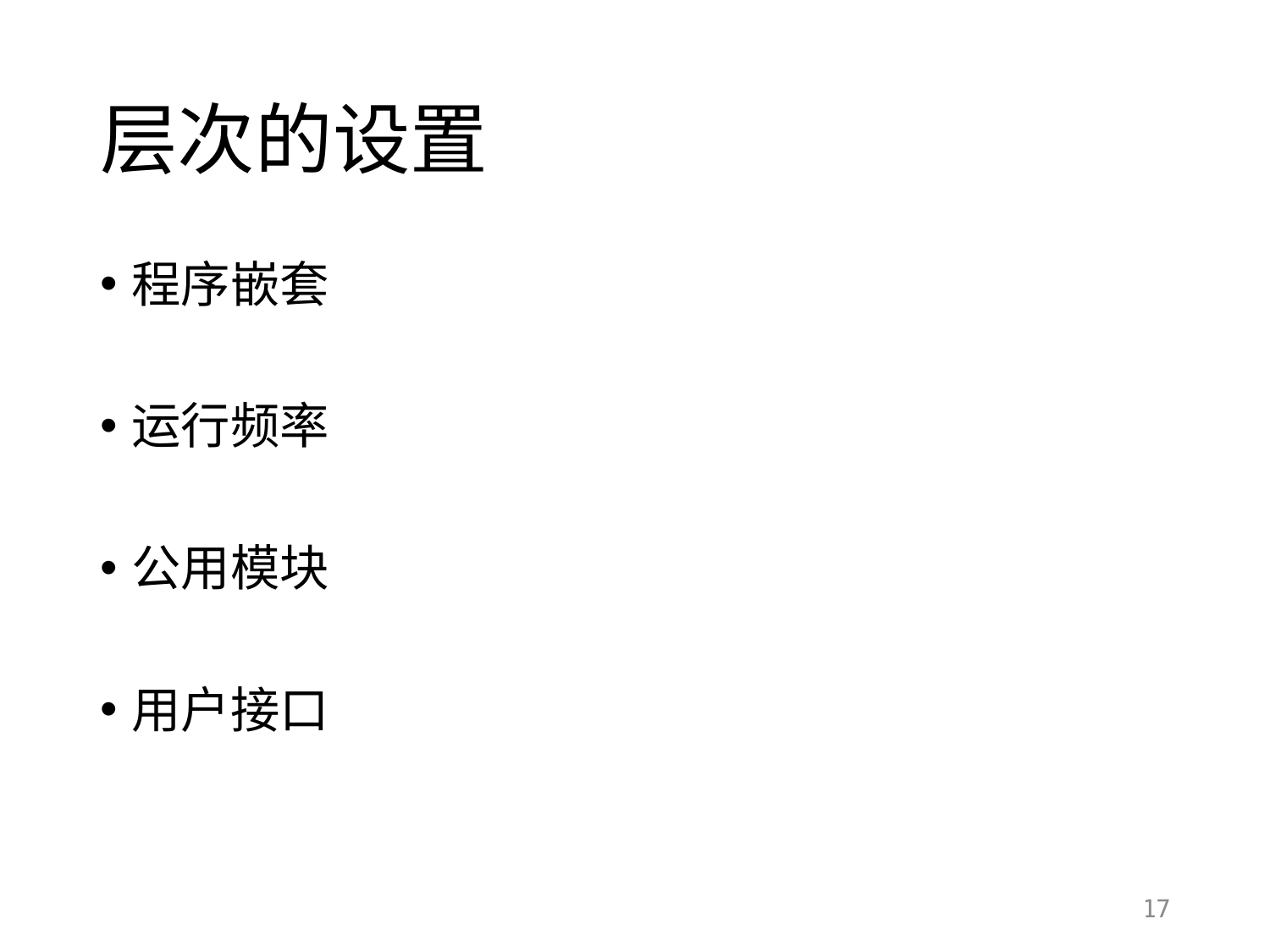

# 层次的设置
程序嵌套

运行频率

公用模块

用户接口
17